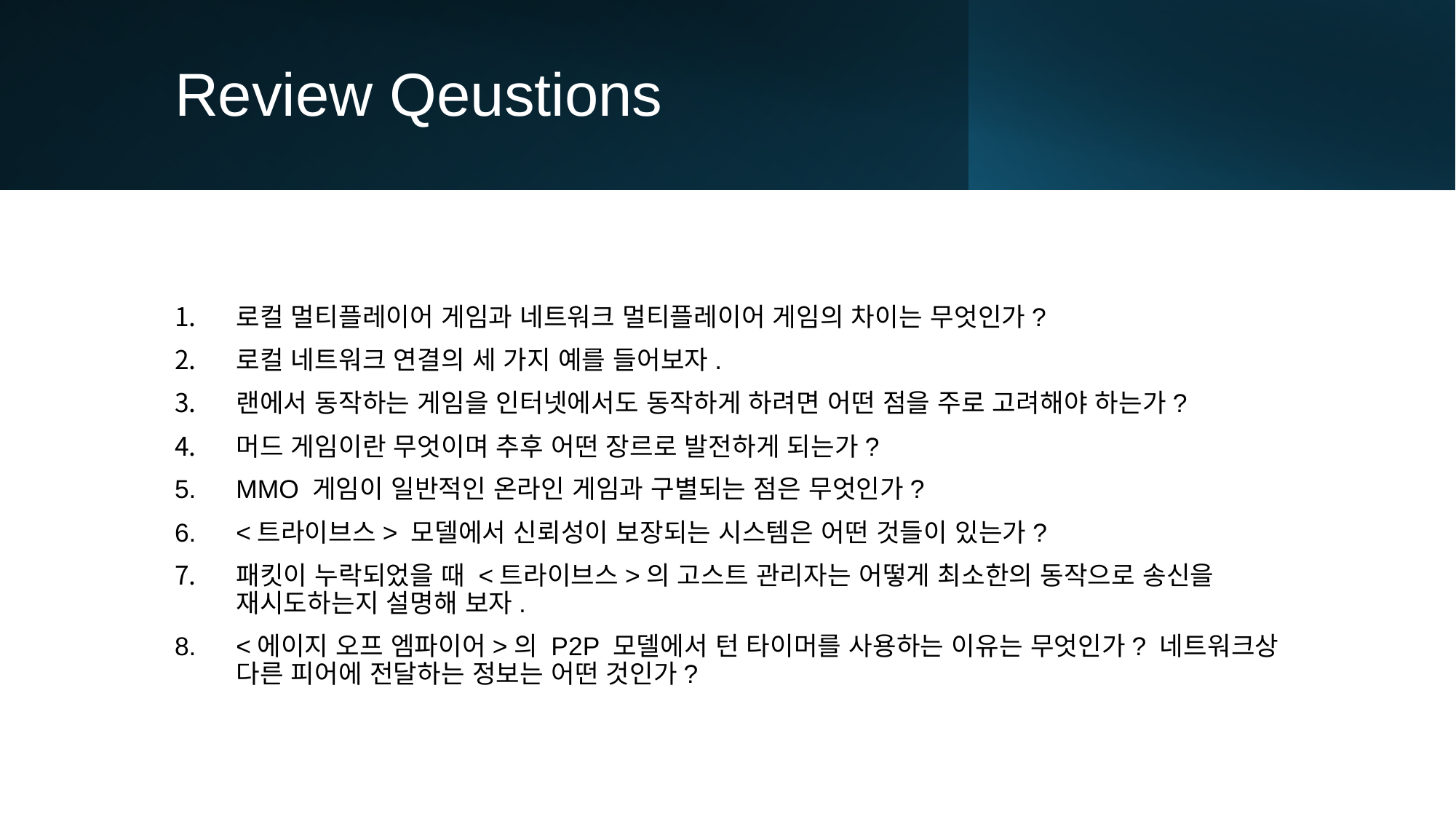

# Review Qeustions
로컬 멀티플레이어 게임과 네트워크 멀티플레이어 게임의 차이는 무엇인가?
로컬 네트워크 연결의 세 가지 예를 들어보자.
랜에서 동작하는 게임을 인터넷에서도 동작하게 하려면 어떤 점을 주로 고려해야 하는가?
머드 게임이란 무엇이며 추후 어떤 장르로 발전하게 되는가?
MMO 게임이 일반적인 온라인 게임과 구별되는 점은 무엇인가?
<트라이브스> 모델에서 신뢰성이 보장되는 시스템은 어떤 것들이 있는가?
패킷이 누락되었을 때 <트라이브스>의 고스트 관리자는 어떻게 최소한의 동작으로 송신을 재시도하는지 설명해 보자.
<에이지 오프 엠파이어>의 P2P 모델에서 턴 타이머를 사용하는 이유는 무엇인가? 네트워크상 다른 피어에 전달하는 정보는 어떤 것인가?